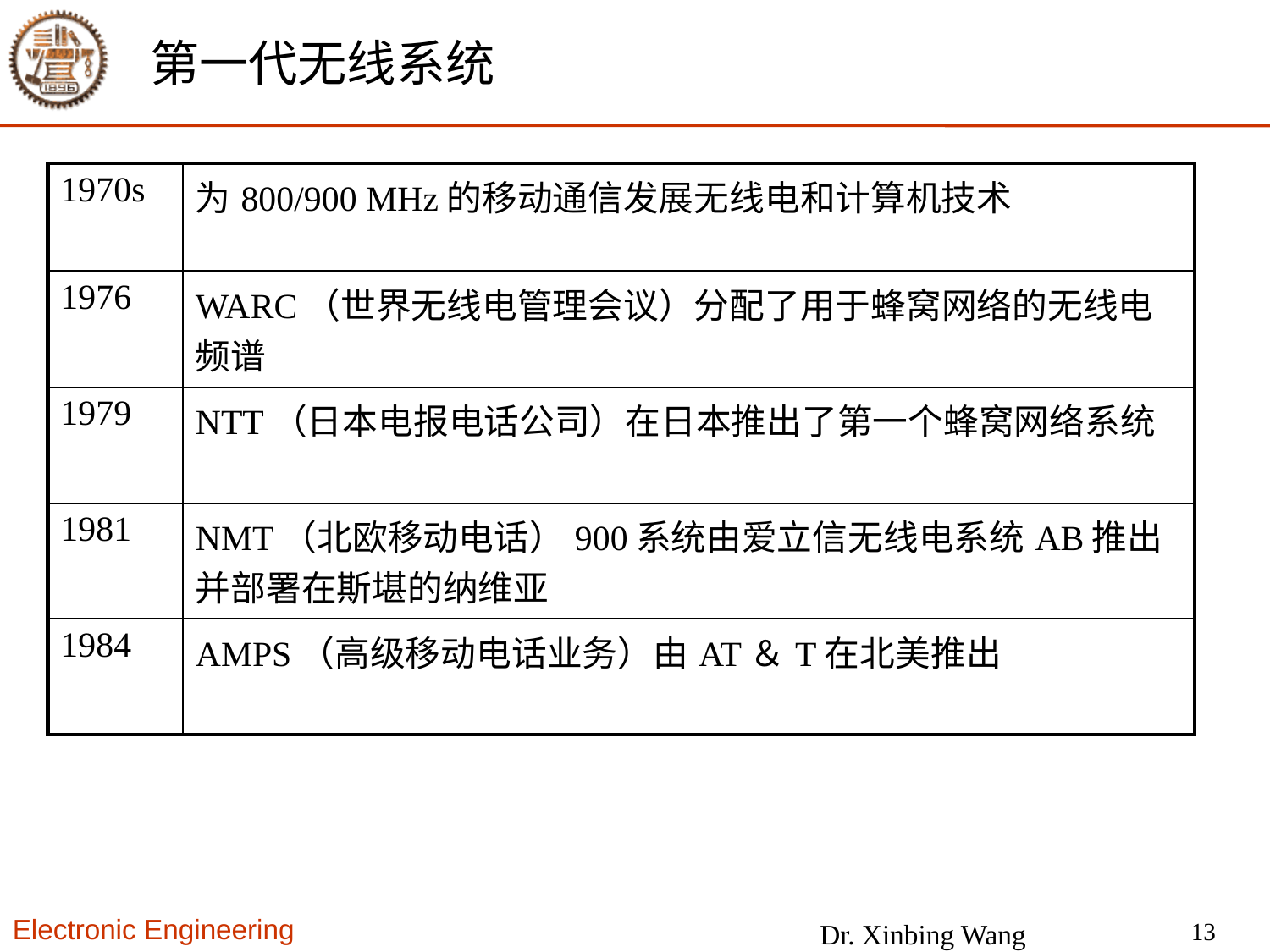

# 第一代无线系统
| 1970s | 为800/900 MHz的移动通信发展无线电和计算机技术 |
| --- | --- |
| 1976 | WARC（世界无线电管理会议）分配了用于蜂窝网络的无线电频谱 |
| 1979 | NTT（日本电报电话公司）在日本推出了第一个蜂窝网络系统 |
| 1981 | NMT（北欧移动电话）900系统由爱立信无线电系统AB推出并部署在斯堪的纳维亚 |
| 1984 | AMPS（高级移动电话业务）由AT＆T在北美推出 |
13
Dr. Xinbing Wang